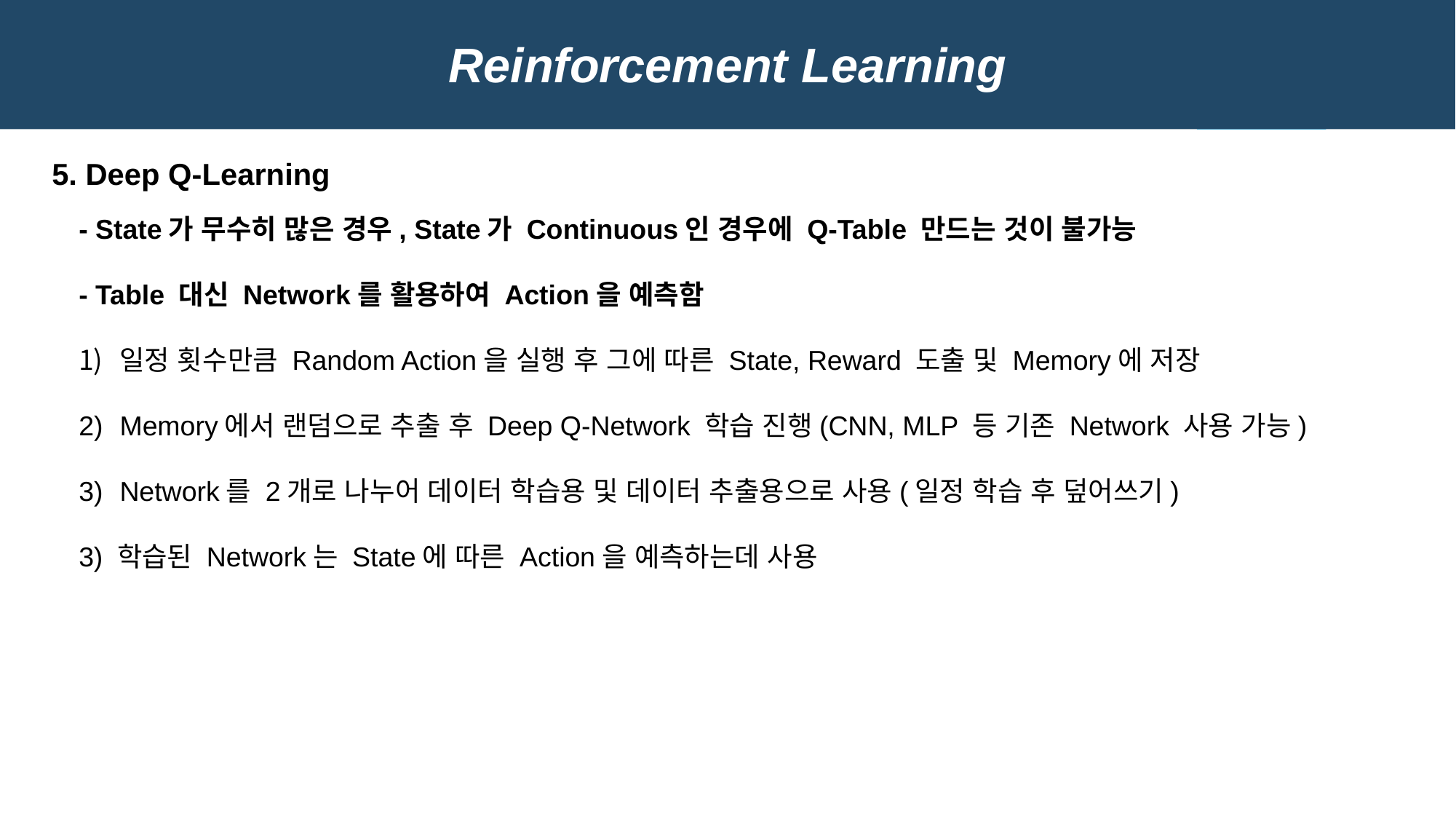

Reinforcement Learning

5. Deep Q-Learning

- State가 무수히 많은 경우, State가 Continuous인 경우에 Q-Table 만드는 것이 불가능

- Table 대신 Network를 활용하여 Action을 예측함

일정 횟수만큼 Random Action을 실행 후 그에 따른 State, Reward 도출 및 Memory에 저장

Memory에서 랜덤으로 추출 후 Deep Q-Network 학습 진행(CNN, MLP 등 기존 Network 사용 가능)

Network를 2개로 나누어 데이터 학습용 및 데이터 추출용으로 사용(일정 학습 후 덮어쓰기)

3) 학습된 Network는 State에 따른 Action을 예측하는데 사용